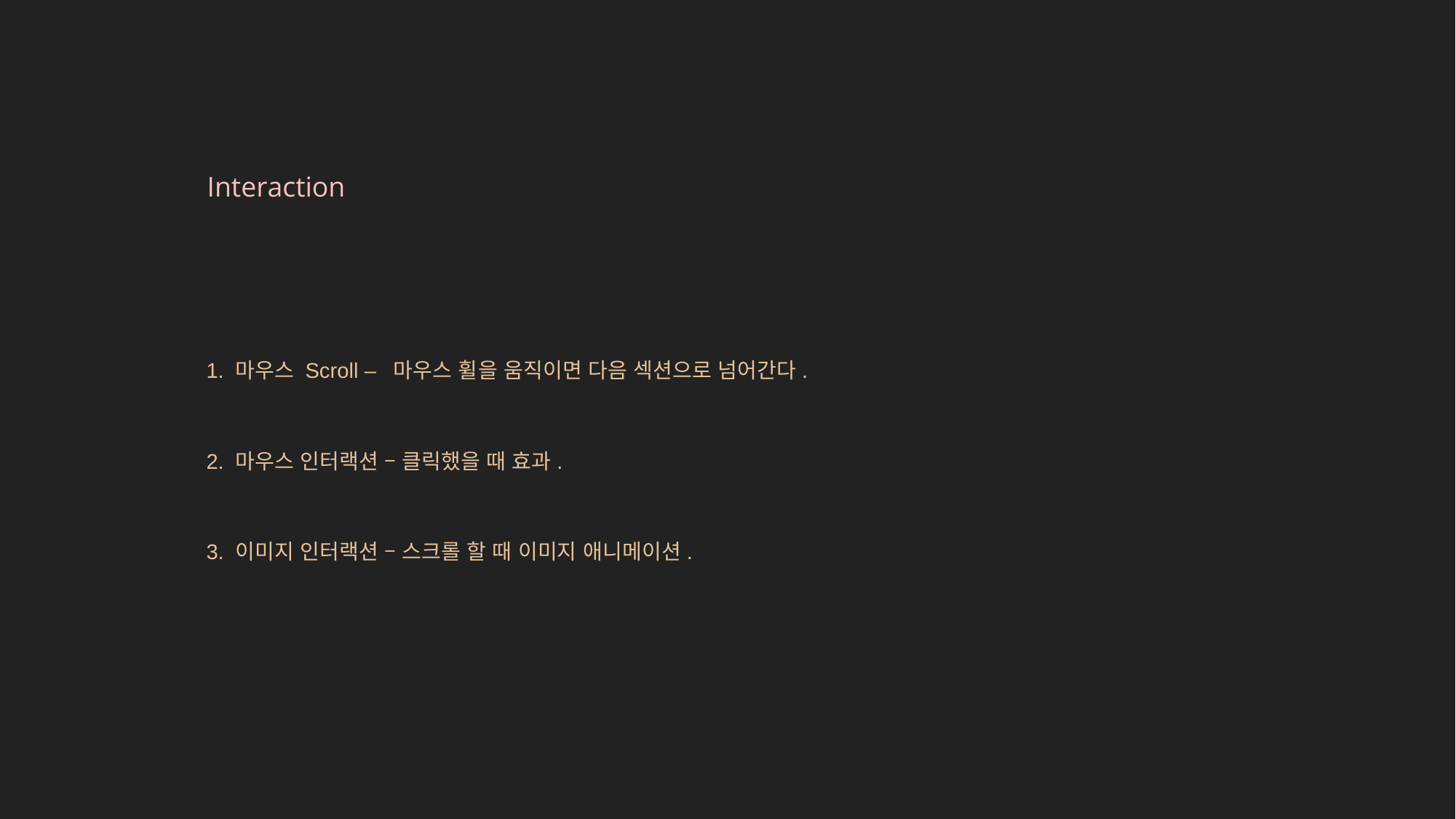

Interaction
1. 마우스 Scroll –  마우스 휠을 움직이면 다음 섹션으로 넘어간다.
2. 마우스 인터랙션 – 클릭했을 때 효과.
3. 이미지 인터랙션 – 스크롤 할 때 이미지 애니메이션.